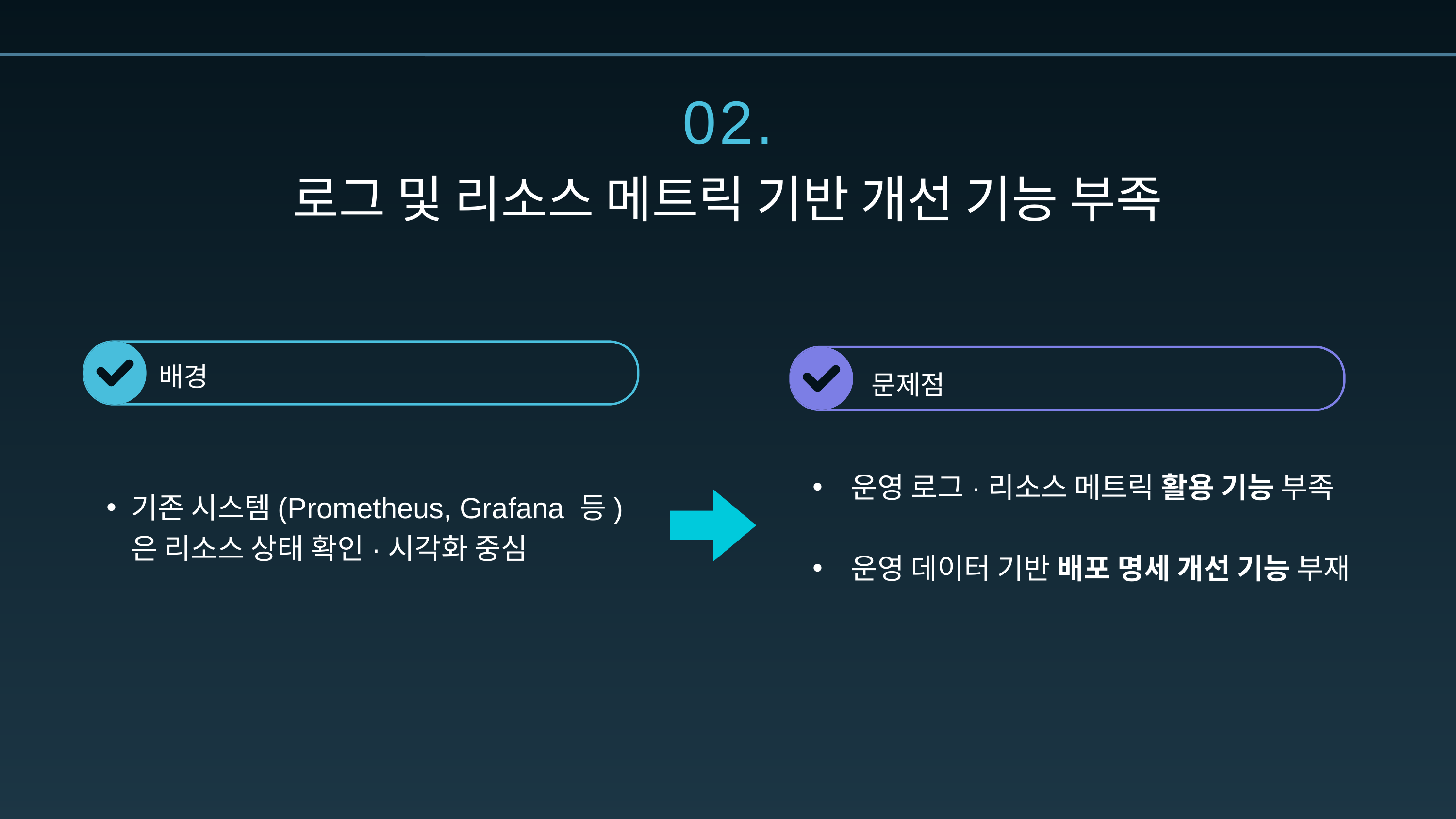

02.
로그 및 리소스 메트릭 기반 개선 기능 부족

배경
문제점

기존 시스템(Prometheus, Grafana 등)은 리소스 상태 확인·시각화 중심

 운영 로그·리소스 메트릭 활용 기능 부족

 운영 데이터 기반 배포 명세 개선 기능 부재